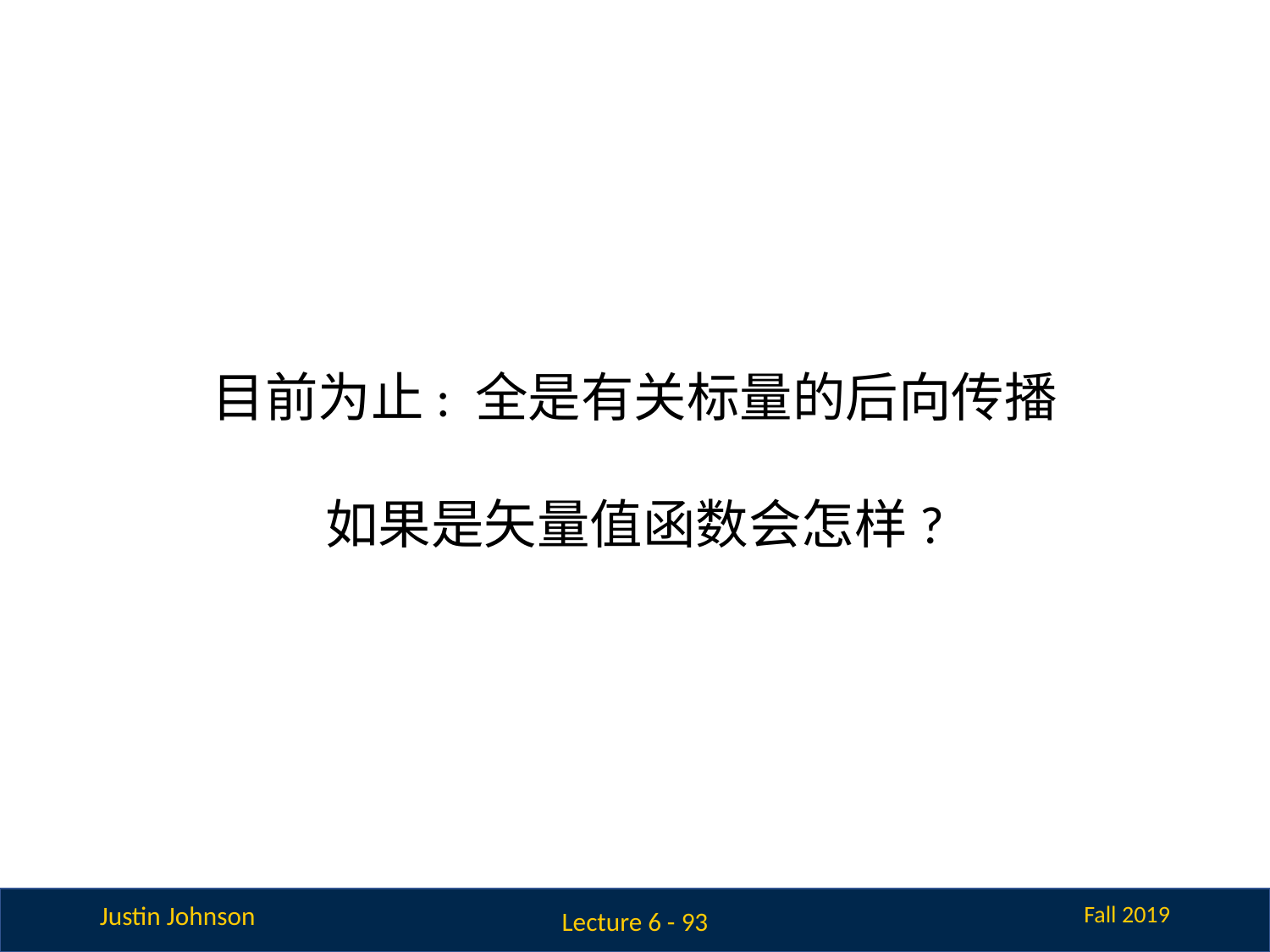

目前为止: 全是有关标量的后向传播

如果是矢量值函数会怎样?
Lecture 6 - 93